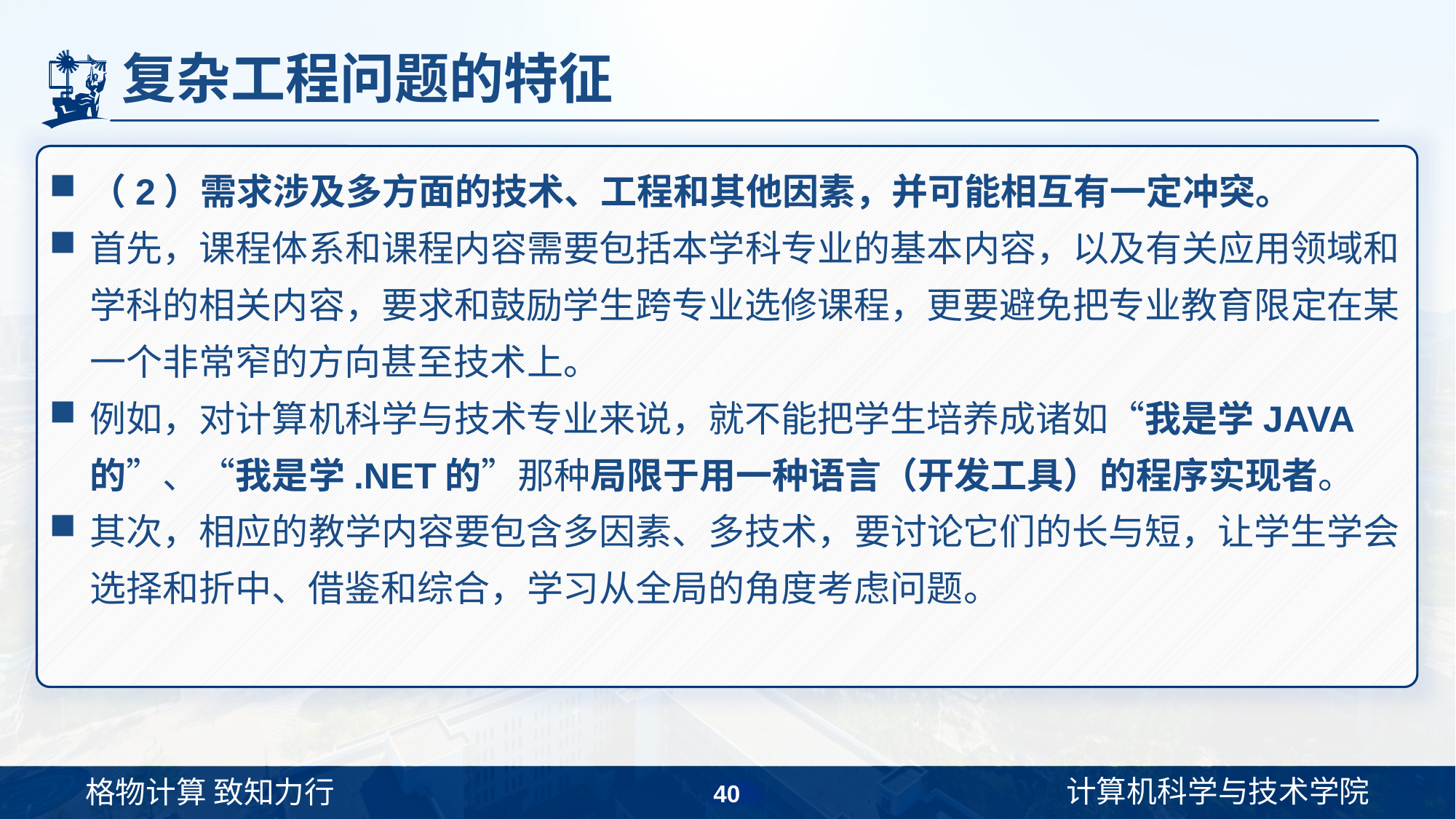

# 复杂工程问题的特征
（2）需求涉及多方面的技术、工程和其他因素，并可能相互有一定冲突。
首先，课程体系和课程内容需要包括本学科专业的基本内容，以及有关应用领域和学科的相关内容，要求和鼓励学生跨专业选修课程，更要避免把专业教育限定在某一个非常窄的方向甚至技术上。
例如，对计算机科学与技术专业来说，就不能把学生培养成诸如“我是学JAVA的”、“我是学.NET的”那种局限于用一种语言（开发工具）的程序实现者。
其次，相应的教学内容要包含多因素、多技术，要讨论它们的长与短，让学生学会选择和折中、借鉴和综合，学习从全局的角度考虑问题。
40